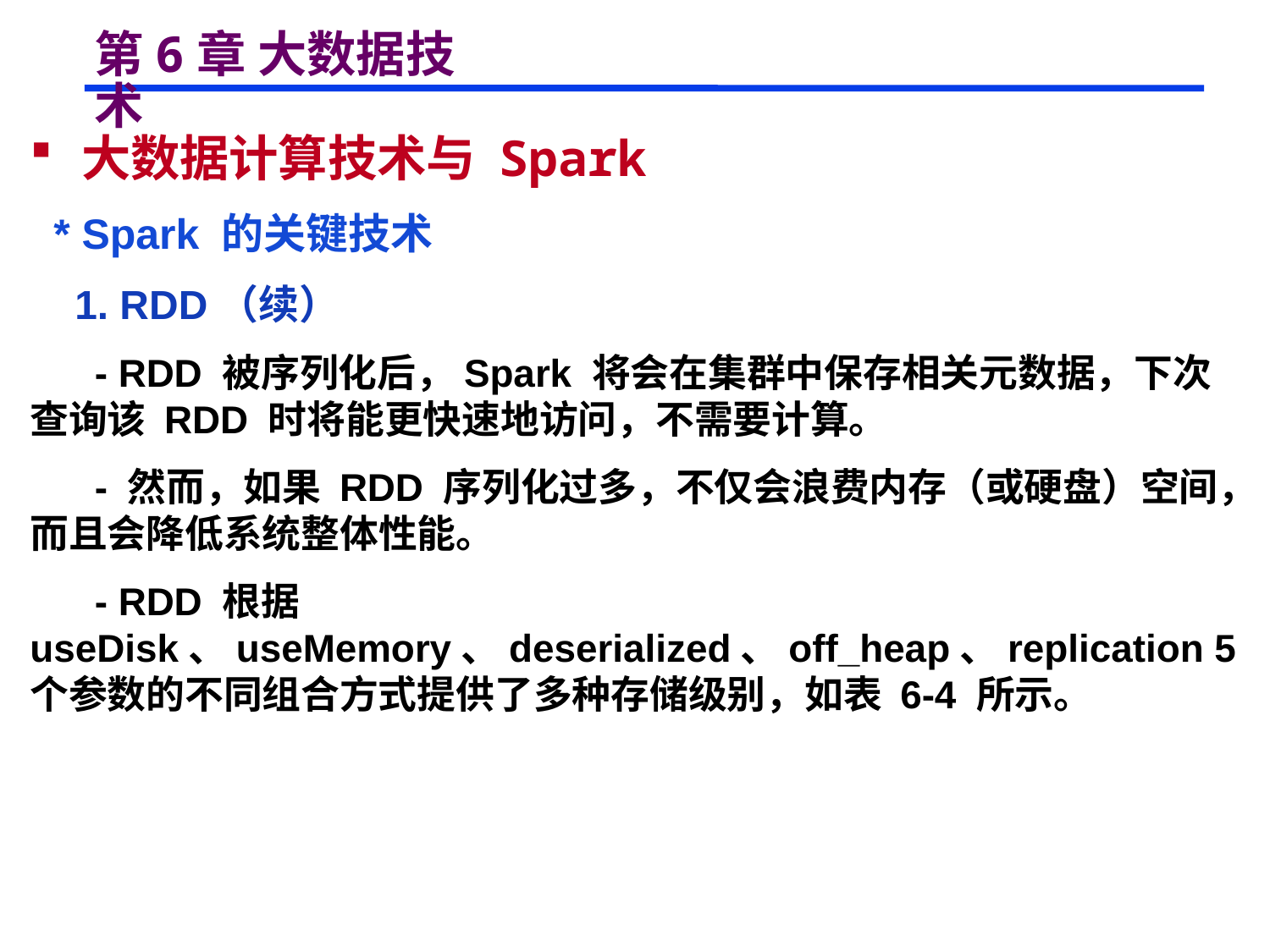

# 第6章 大数据技术
 大数据计算技术与 Spark
  * Spark 的关键技术
    1. RDD（续）
      - RDD 被序列化后，Spark 将会在集群中保存相关元数据，下次查询该 RDD 时将能更快速地访问，不需要计算。
      - 然而，如果 RDD 序列化过多，不仅会浪费内存（或硬盘）空间，而且会降低系统整体性能。
      - RDD 根据 useDisk、useMemory、deserialized、off_heap、replication 5 个参数的不同组合方式提供了多种存储级别，如表 6-4 所示。